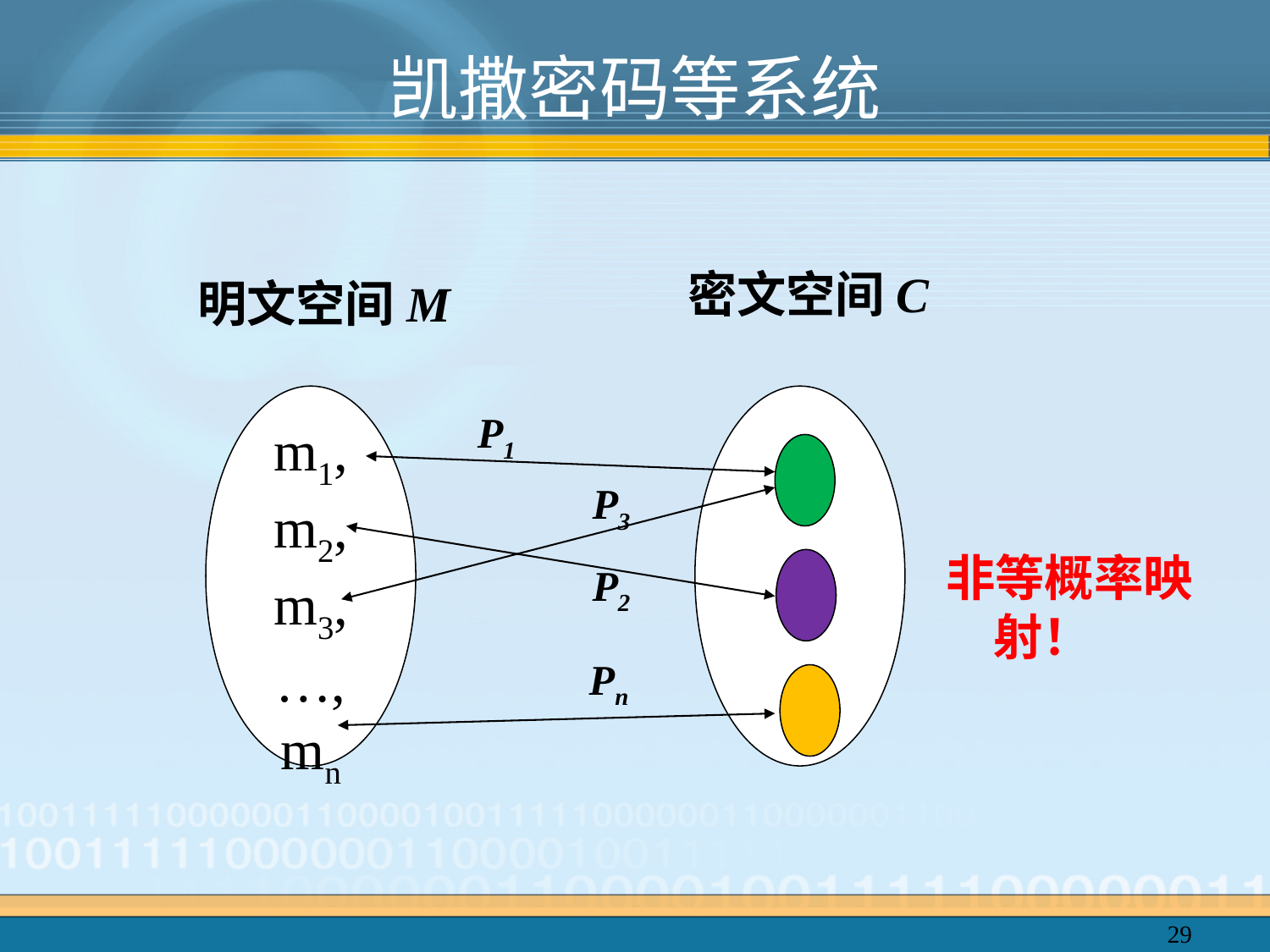

# 凯撒密码等系统
密文空间C
明文空间M

P1
m1,m2,m3,…,mn

P3
非等概率映射！

P2
Pn

29